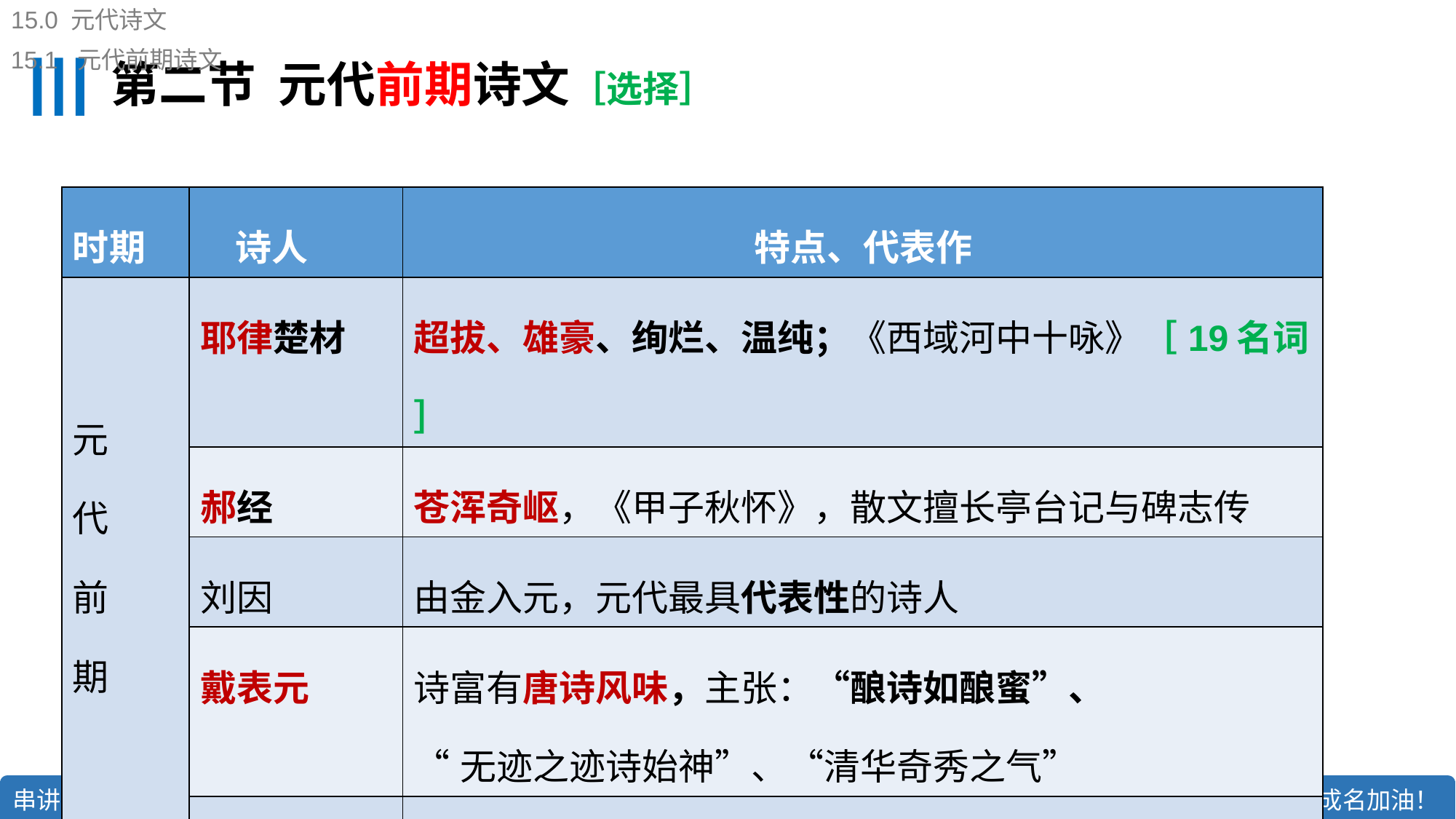

15.0 元代诗文
15.1  元代前期诗文
# 第二节  元代前期诗文［选择］
| 时期 | 诗人 | 特点、代表作 |
| --- | --- | --- |
| 元 代 前 期 | 耶律楚材 | 超拔、雄豪、绚烂、温纯；《西域河中十咏》［19名词］ |
|  | 郝经 | 苍浑奇岖，《甲子秋怀》，散文擅长亭台记与碑志传 |
|  | 刘因 | 由金入元，元代最具代表性的诗人 |
|  | 戴表元 | 诗富有唐诗风味，主张：“酿诗如酿蜜”、 “无迹之迹诗始神”、“清华奇秀之气” |
|  | 赵孟頫 [fǔ] | 诗风转变关键人物，表现故宋宗室的离黍麦秀之感 |